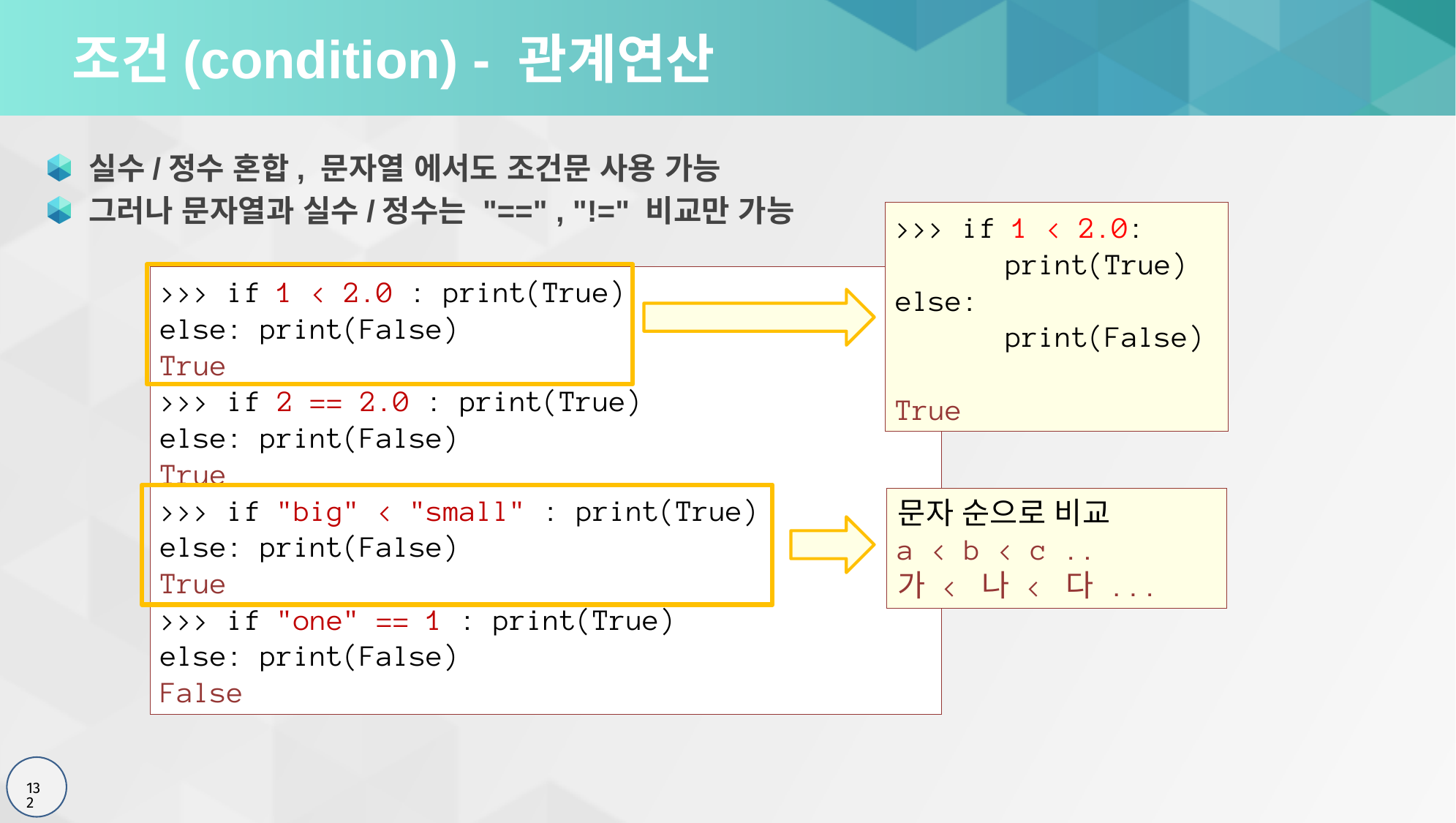

# 조건(condition) - 관계연산
실수/정수 혼합, 문자열 에서도 조건문 사용 가능
그러나 문자열과 실수/정수는 "==" , "!=" 비교만 가능
>>> if 1 < 2.0:
	print(True)
else:
	print(False)

True

>>> if 1 < 2.0 : print(True)
else: print(False)
True
>>> if 2 == 2.0 : print(True)
else: print(False)
True
>>> if "big" < "small" : print(True)
else: print(False)
True
>>> if "one" == 1 : print(True)
else: print(False)
False

문자 순으로 비교
a < b < c ..
가 < 나 < 다 ...